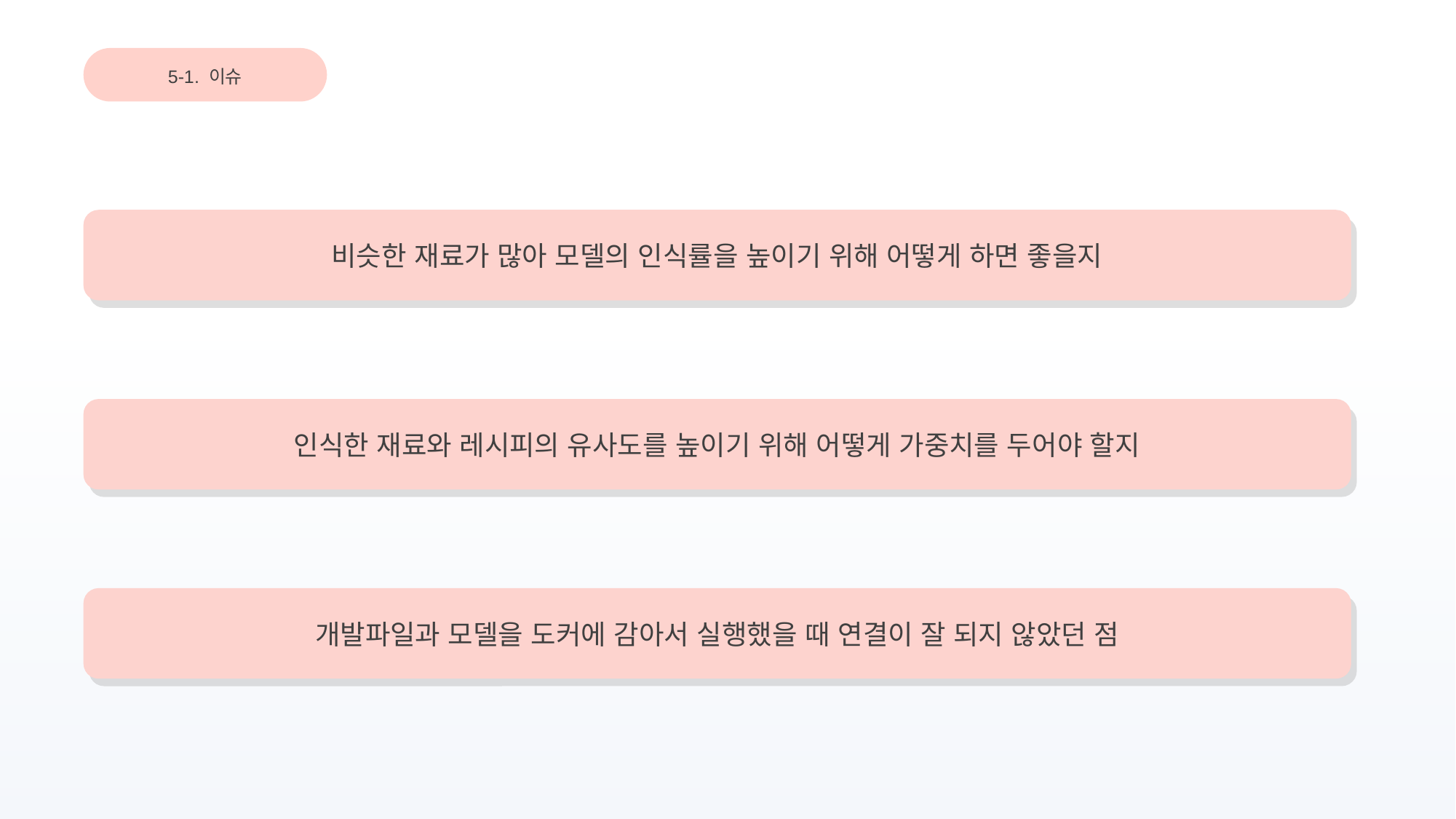

5-1. 이슈
비슷한 재료가 많아 모델의 인식률을 높이기 위해 어떻게 하면 좋을지

인식한 재료와 레시피의 유사도를 높이기 위해 어떻게 가중치를 두어야 할지

개발파일과 모델을 도커에 감아서 실행했을 때 연결이 잘 되지 않았던 점